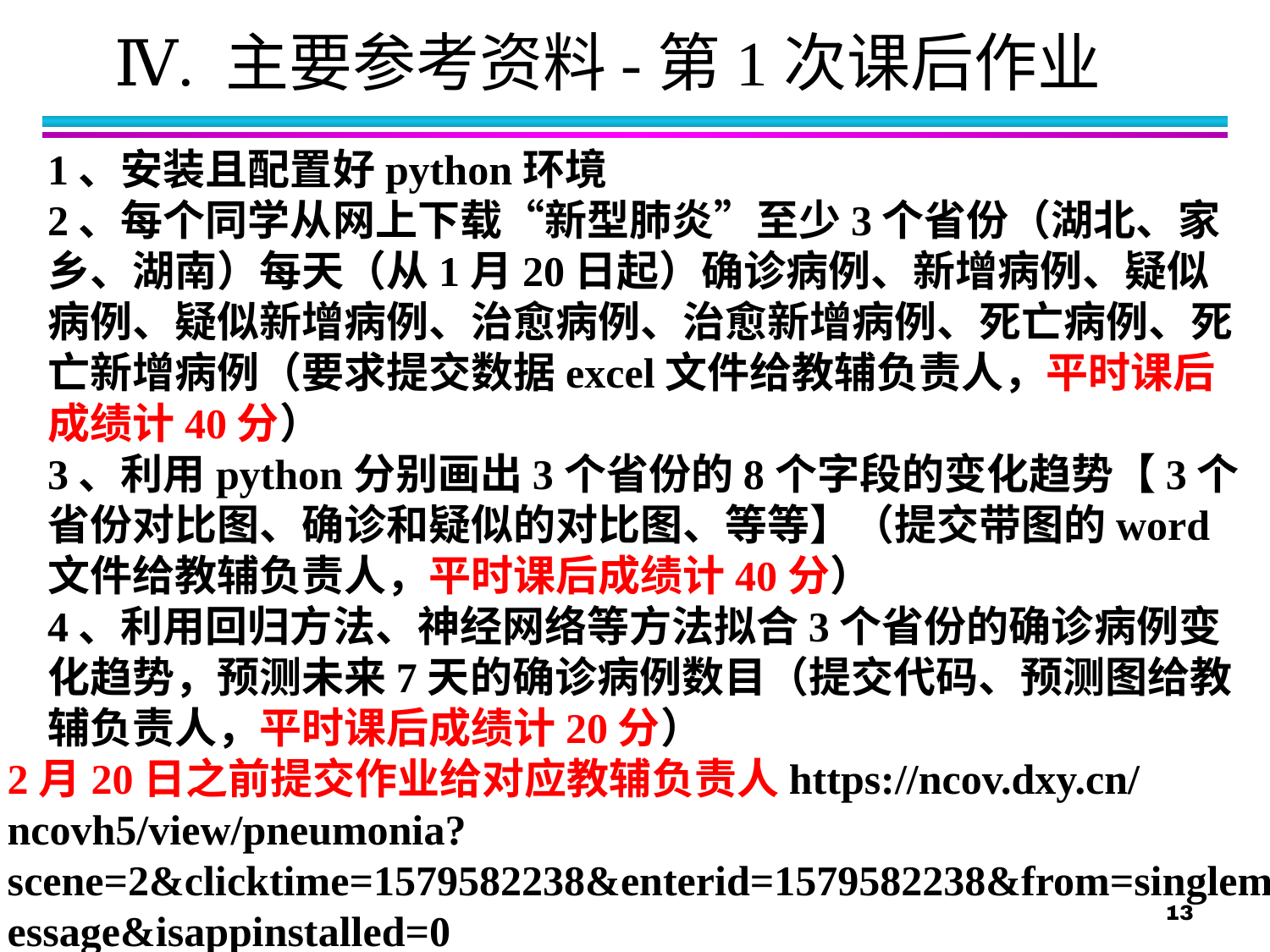

# Ⅳ. 主要参考资料-第1次课后作业
1、安装且配置好python环境
2、每个同学从网上下载“新型肺炎”至少3个省份（湖北、家乡、湖南）每天（从1月20日起）确诊病例、新增病例、疑似病例、疑似新增病例、治愈病例、治愈新增病例、死亡病例、死亡新增病例（要求提交数据excel文件给教辅负责人，平时课后成绩计40分）
3、利用python分别画出3个省份的8个字段的变化趋势【3个省份对比图、确诊和疑似的对比图、等等】（提交带图的word文件给教辅负责人，平时课后成绩计40分）
4、利用回归方法、神经网络等方法拟合3个省份的确诊病例变化趋势，预测未来7天的确诊病例数目（提交代码、预测图给教辅负责人，平时课后成绩计20分）
2月20日之前提交作业给对应教辅负责人https://ncov.dxy.cn/ncovh5/view/pneumonia?scene=2&clicktime=1579582238&enterid=1579582238&from=singlemessage&isappinstalled=0
13